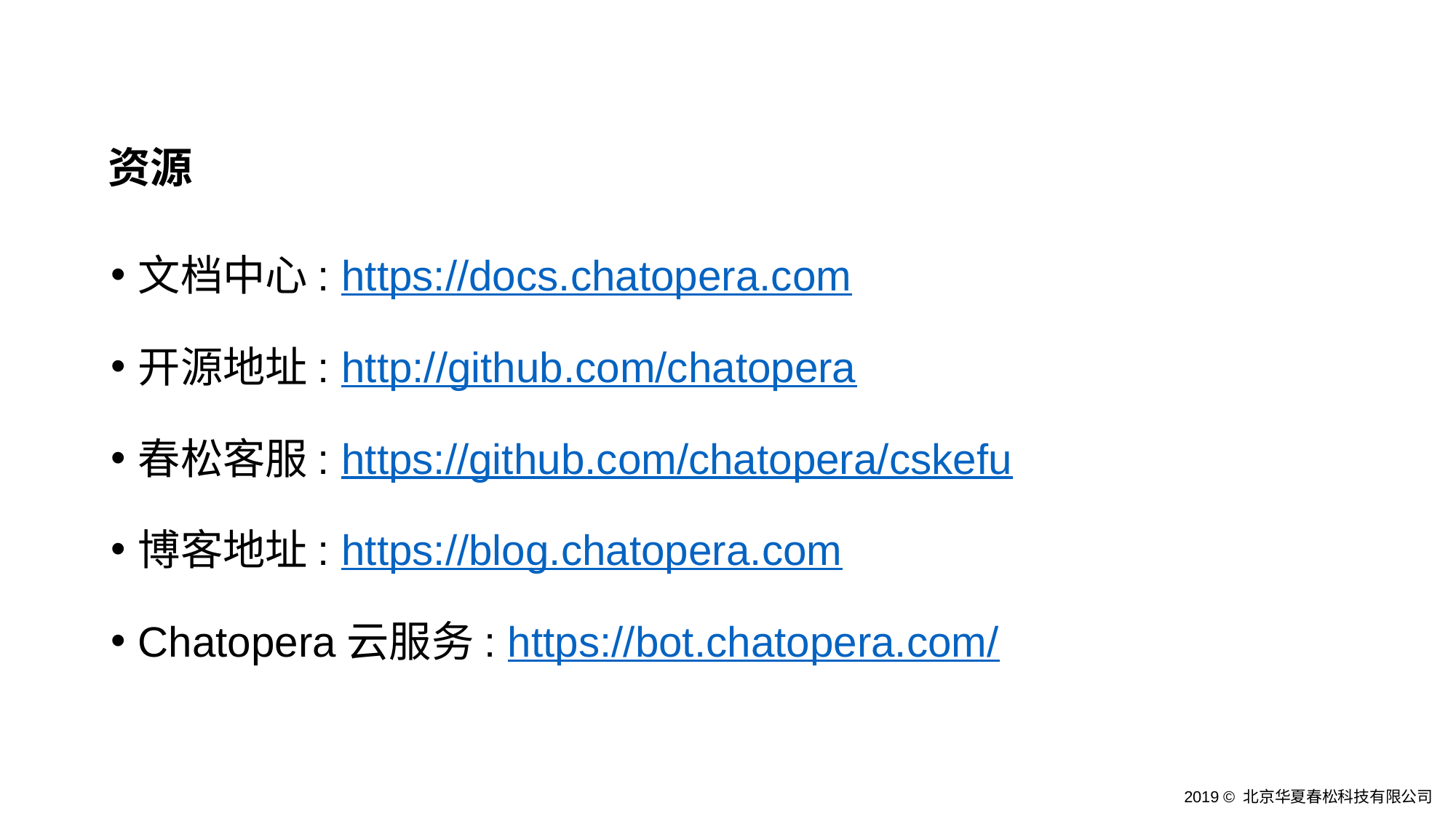

# 资源
文档中心: https://docs.chatopera.com
开源地址: http://github.com/chatopera
春松客服: https://github.com/chatopera/cskefu
博客地址: https://blog.chatopera.com
Chatopera云服务: https://bot.chatopera.com/
2019 © 北京华夏春松科技有限公司